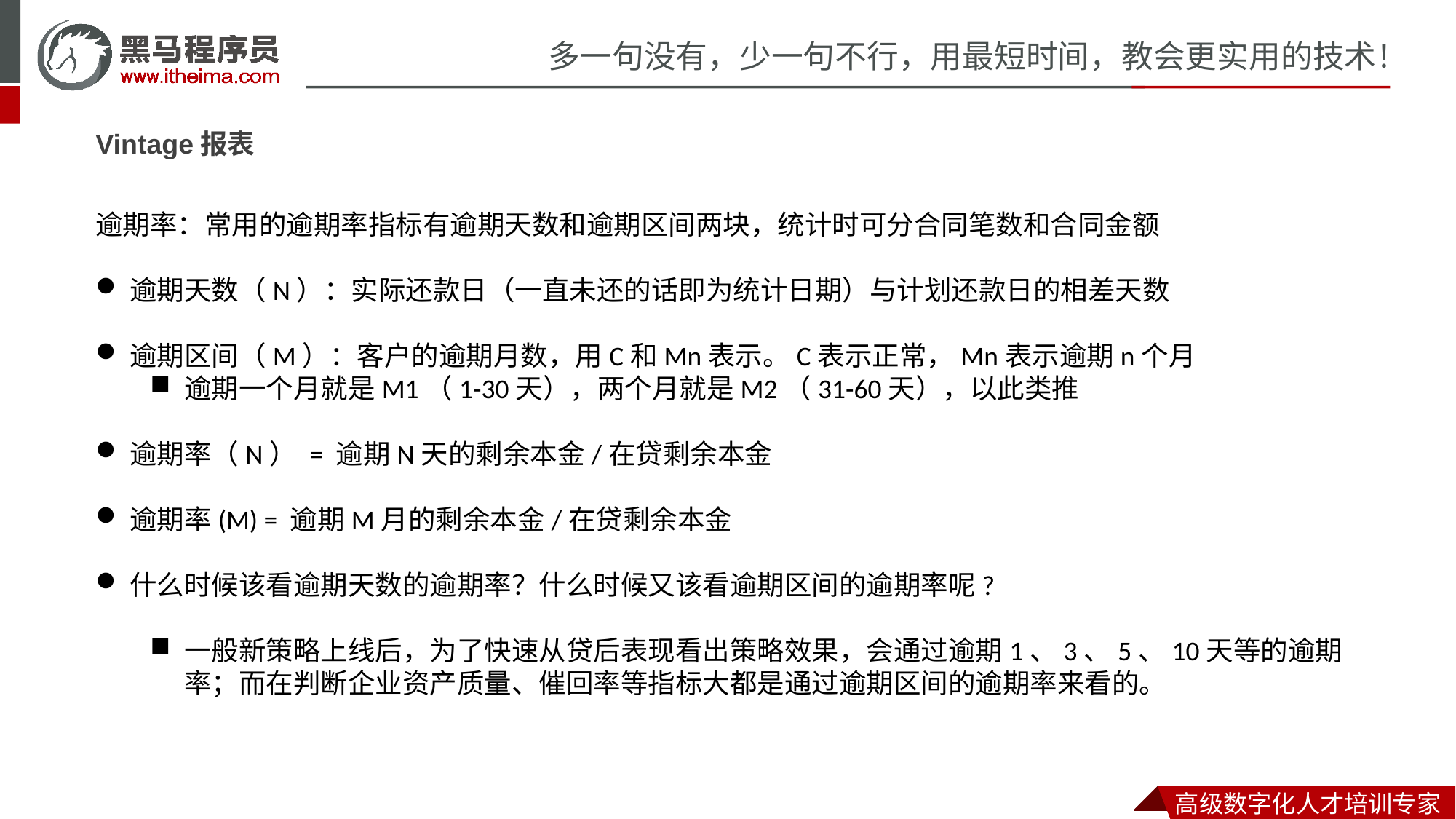

Vintage报表
逾期率：常用的逾期率指标有逾期天数和逾期区间两块，统计时可分合同笔数和合同金额

逾期天数（N）：实际还款日（一直未还的话即为统计日期）与计划还款日的相差天数

逾期区间（M）：客户的逾期月数，用C和Mn表示。C表示正常，Mn表示逾期n个月
逾期一个月就是M1（1-30天），两个月就是M2（31-60天），以此类推

逾期率（N） = 逾期N天的剩余本金/在贷剩余本金

逾期率(M) = 逾期M月的剩余本金/在贷剩余本金

什么时候该看逾期天数的逾期率？什么时候又该看逾期区间的逾期率呢?

一般新策略上线后，为了快速从贷后表现看出策略效果，会通过逾期1、3、5、10天等的逾期率；而在判断企业资产质量、催回率等指标大都是通过逾期区间的逾期率来看的。